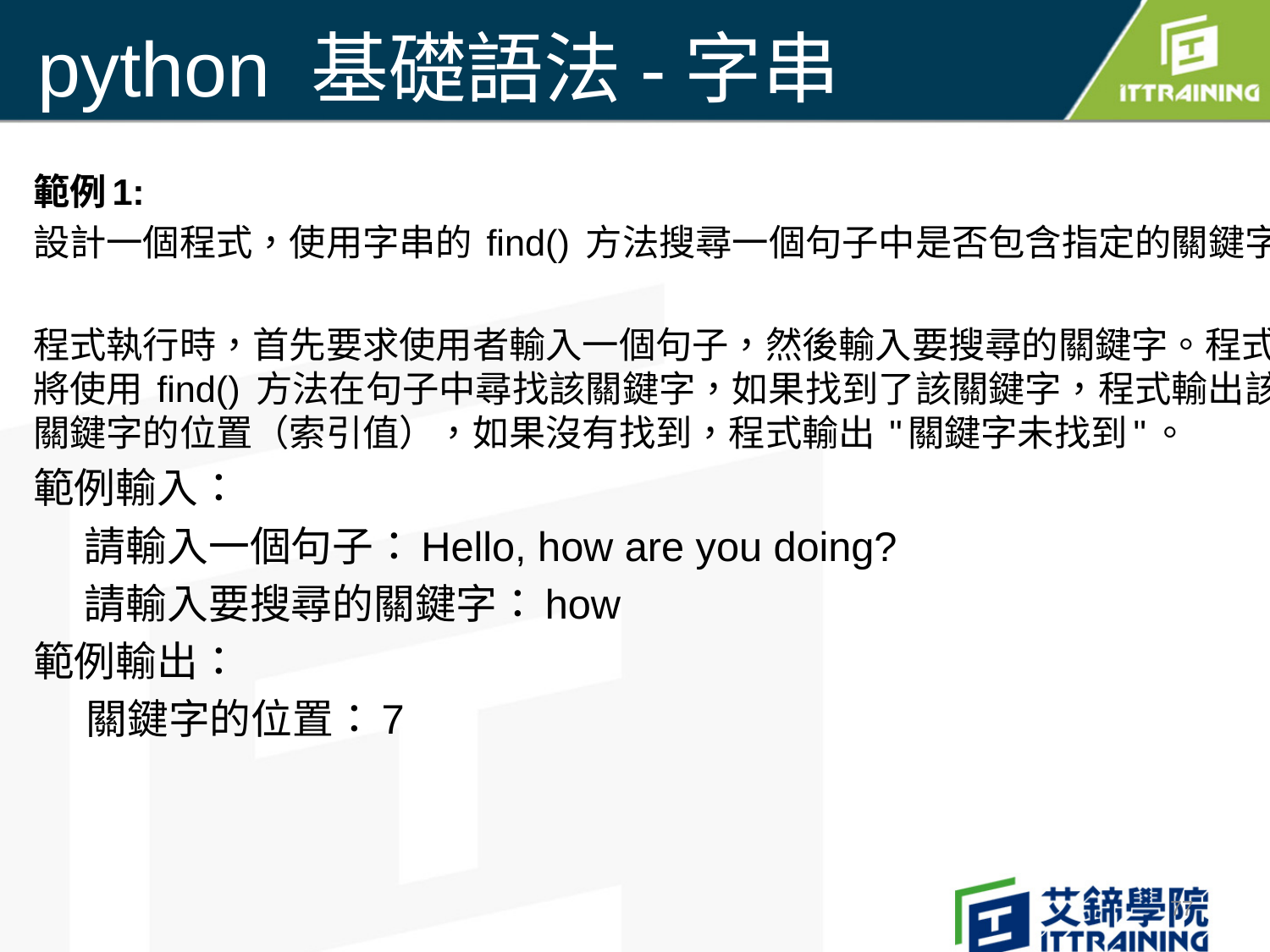

# python 基礎語法-字串
範例1:
設計一個程式，使用字串的 find() 方法搜尋一個句子中是否包含指定的關鍵字。

程式執行時，首先要求使用者輸入一個句子，然後輸入要搜尋的關鍵字。程式將使用 find() 方法在句子中尋找該關鍵字，如果找到了該關鍵字，程式輸出該關鍵字的位置（索引值），如果沒有找到，程式輸出 "關鍵字未找到"。
範例輸入：
請輸入一個句子：Hello, how are you doing?
請輸入要搜尋的關鍵字：how
範例輸出：
     關鍵字的位置：7
77